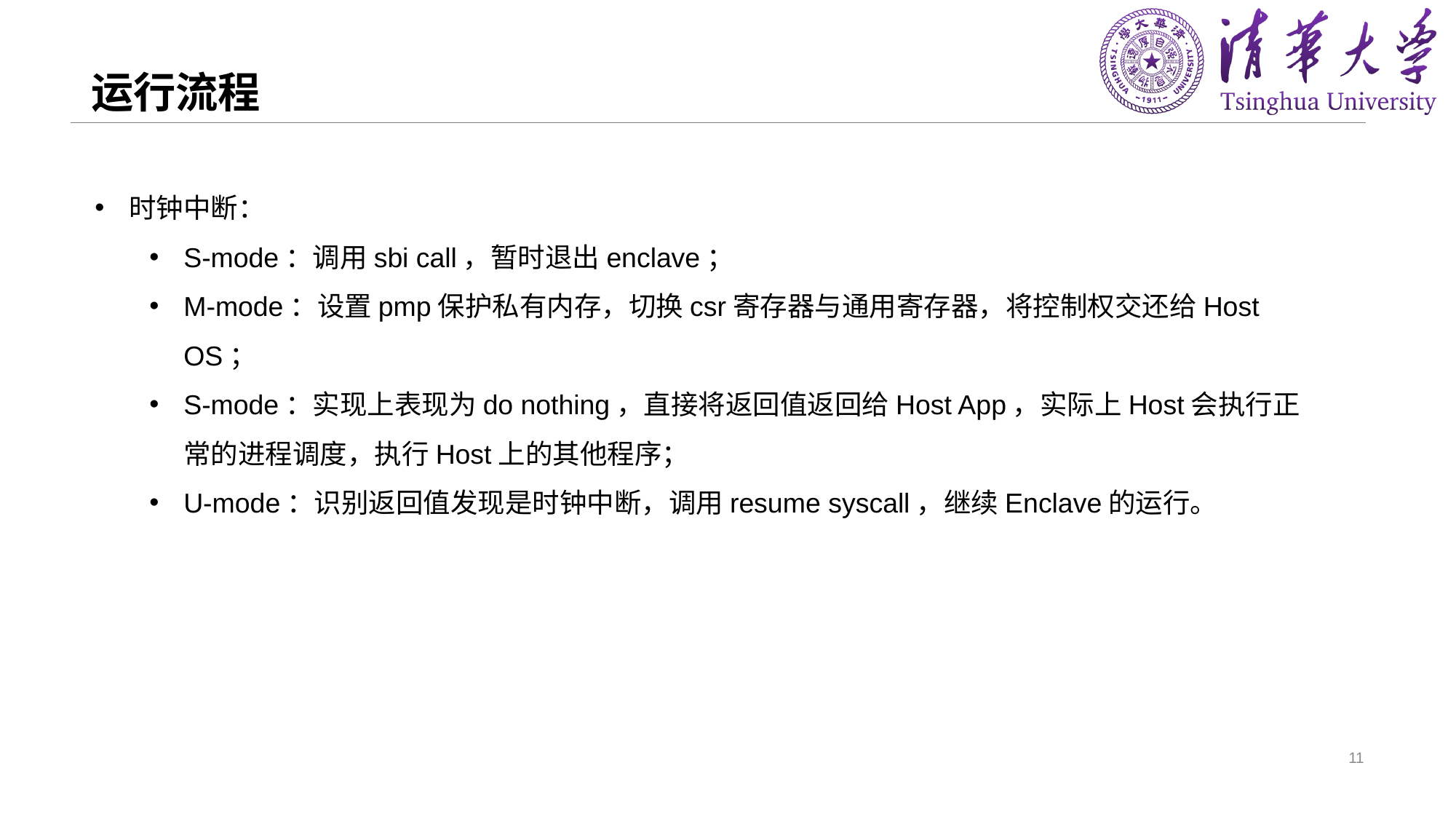

# 运行流程
时钟中断：
S-mode：调用sbi call，暂时退出enclave；
M-mode：设置pmp保护私有内存，切换csr寄存器与通用寄存器，将控制权交还给Host OS；
S-mode：实现上表现为do nothing，直接将返回值返回给Host App，实际上Host会执行正常的进程调度，执行Host上的其他程序；
U-mode：识别返回值发现是时钟中断，调用resume syscall，继续Enclave的运行。
11